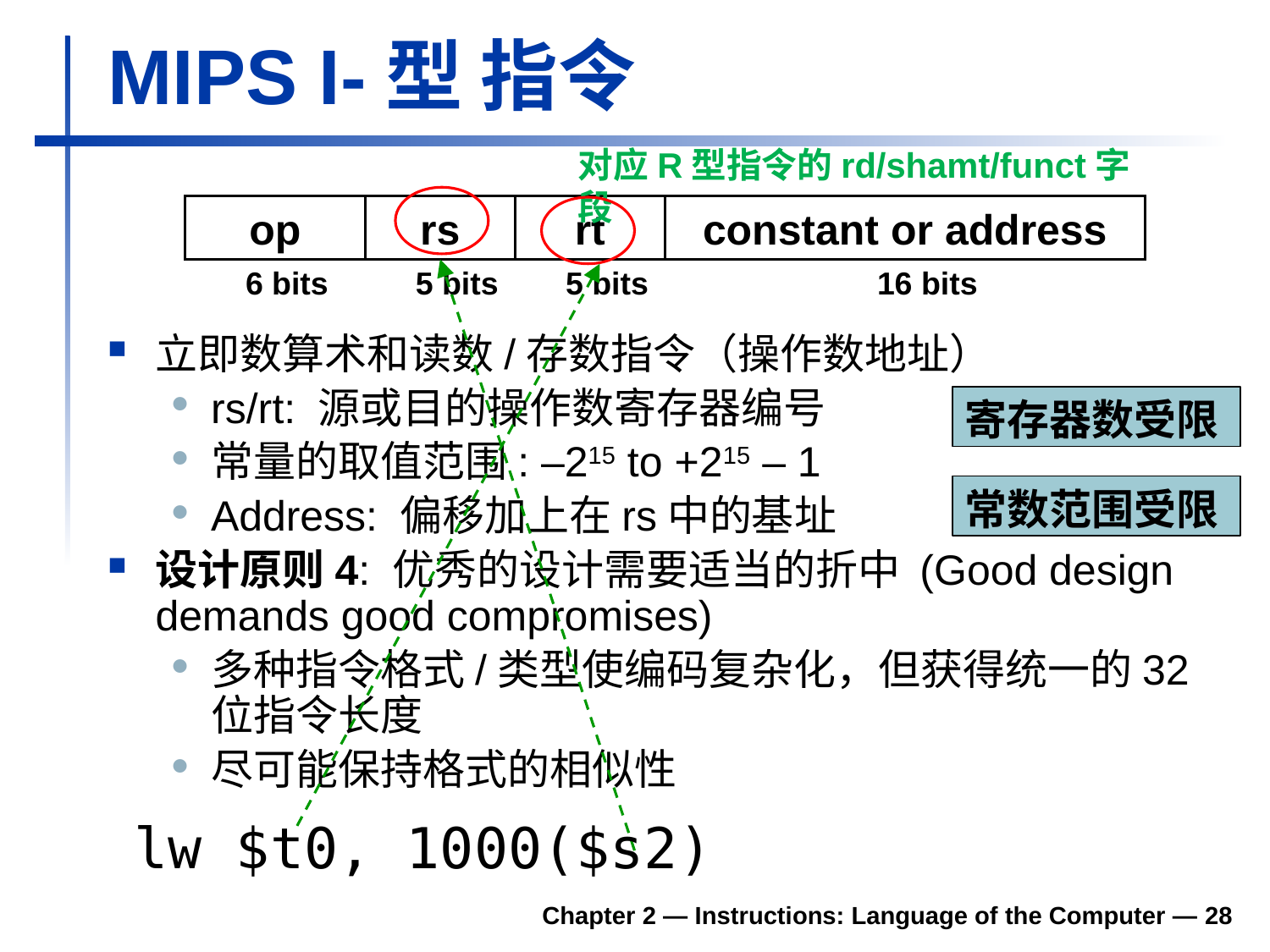

# MIPS I-型 指令
对应R型指令的rd/shamt/funct字段

op
rs
rt
constant or address
6 bits
5 bits
5 bits
16 bits

立即数算术和读数/存数指令（操作数地址）
rs/rt: 源或目的操作数寄存器编号
常量的取值范围: –215 to +215 – 1
Address: 偏移加上在rs中的基址
设计原则4: 优秀的设计需要适当的折中 (Good design demands good compromises)
多种指令格式/类型使编码复杂化，但获得统一的32位指令长度
尽可能保持格式的相似性
寄存器数受限
常数范围受限
	lw $t0, 1000($s2)
Chapter 2 — Instructions: Language of the Computer — 28